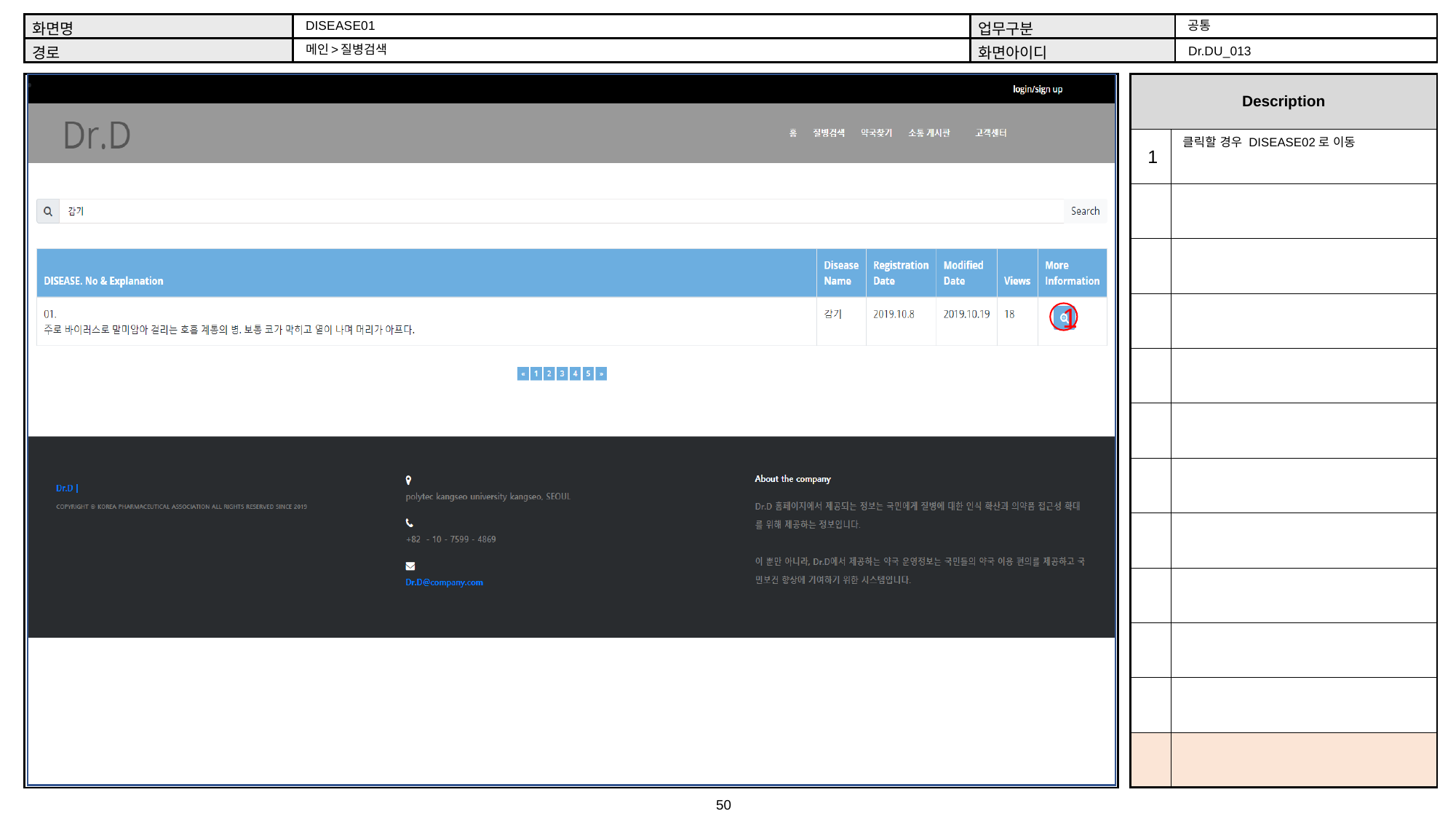

공통
DISEASE01
메인>질병검색
Dr.DU_013

클릭할 경우 DISEASE02로 이동
1
1